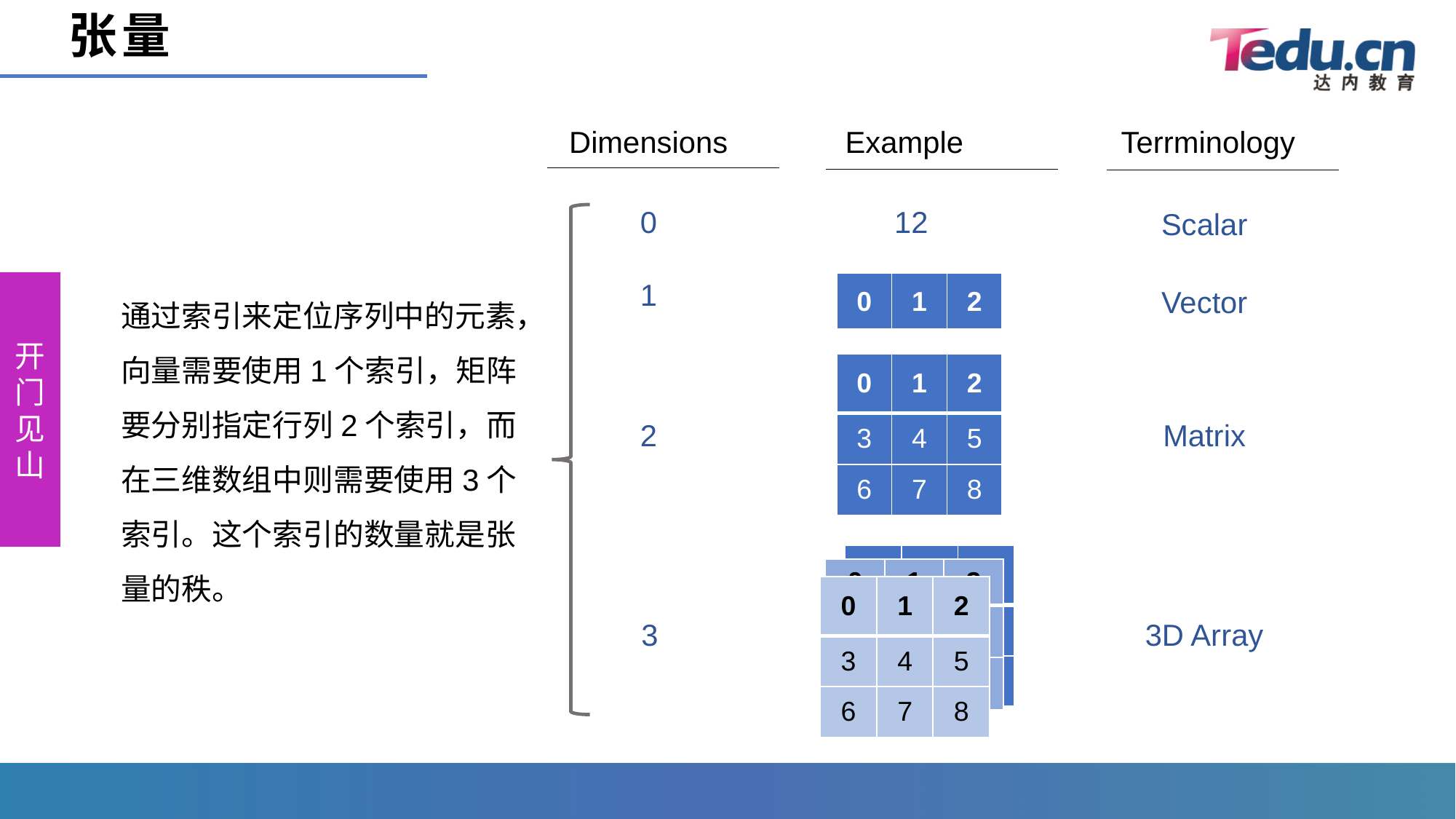

# 张量
Dimensions
Example
Terrminology
0
12
Scalar

1
通过索引来定位序列中的元素，向量需要使用1个索引，矩阵要分别指定行列2个索引，而在三维数组中则需要使用3个索引。这个索引的数量就是张量的秩。
| 0 | 1 | 2 |
| --- | --- | --- |
Vector
| 0 | 1 | 2 |
| --- | --- | --- |
| 3 | 4 | 5 |
| 6 | 7 | 8 |
2
Matrix
| 0 | 1 | 2 |
| --- | --- | --- |
| 3 | 4 | 5 |
| 6 | 7 | 8 |
| 0 | 1 | 2 |
| --- | --- | --- |
| 3 | 4 | 5 |
| 6 | 7 | 8 |
| 0 | 1 | 2 |
| --- | --- | --- |
| 3 | 4 | 5 |
| 6 | 7 | 8 |
3
3D Array